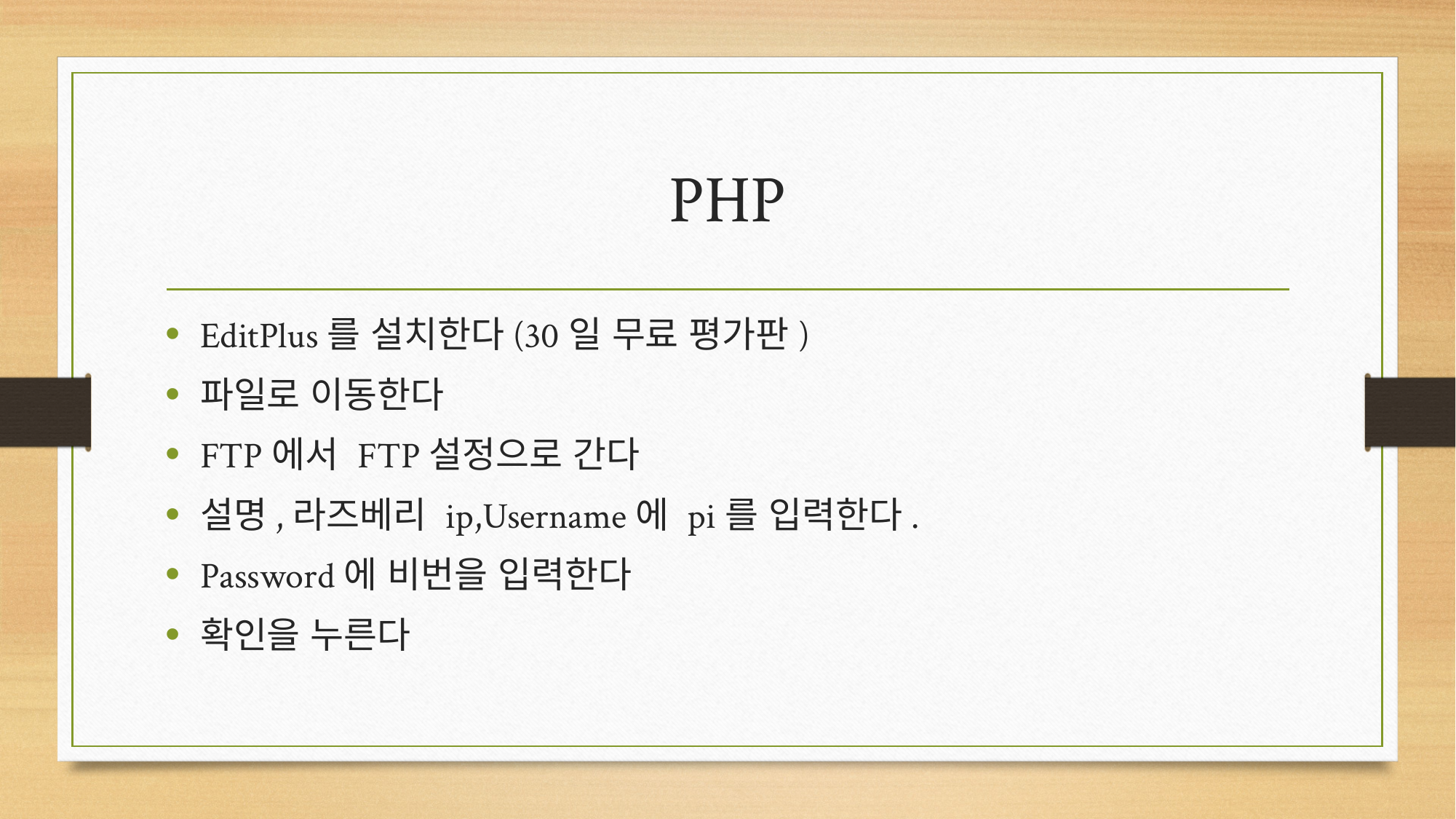

# PHP
EditPlus를 설치한다(30일 무료 평가판)
파일로 이동한다
FTP에서 FTP설정으로 간다
설명,라즈베리 ip,Username에 pi를 입력한다.
Password에 비번을 입력한다
확인을 누른다